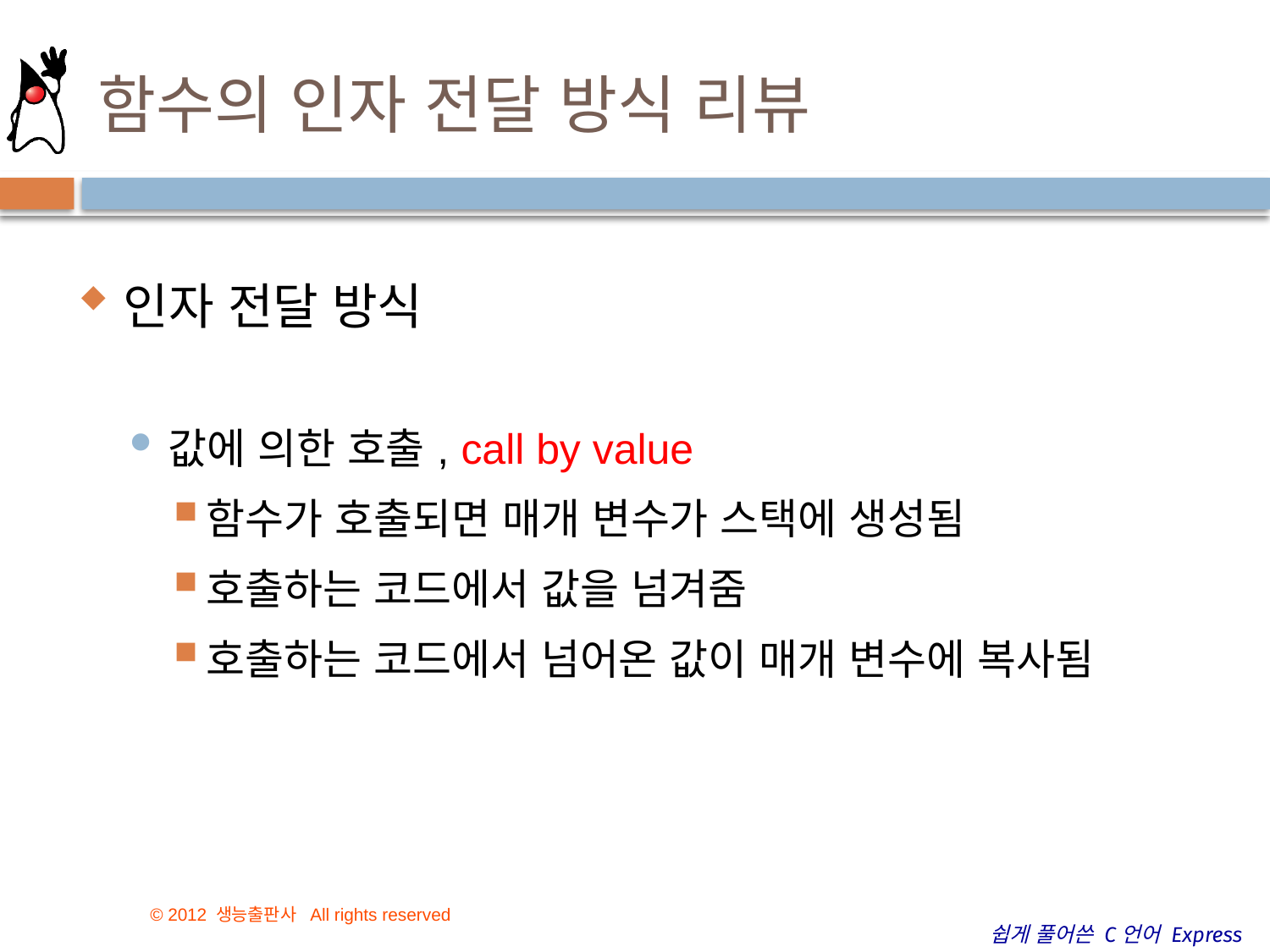

# 함수의 인자 전달 방식 리뷰

인자 전달 방식

값에 의한 호출, call by value
함수가 호출되면 매개 변수가 스택에 생성됨
호출하는 코드에서 값을 넘겨줌
호출하는 코드에서 넘어온 값이 매개 변수에 복사됨